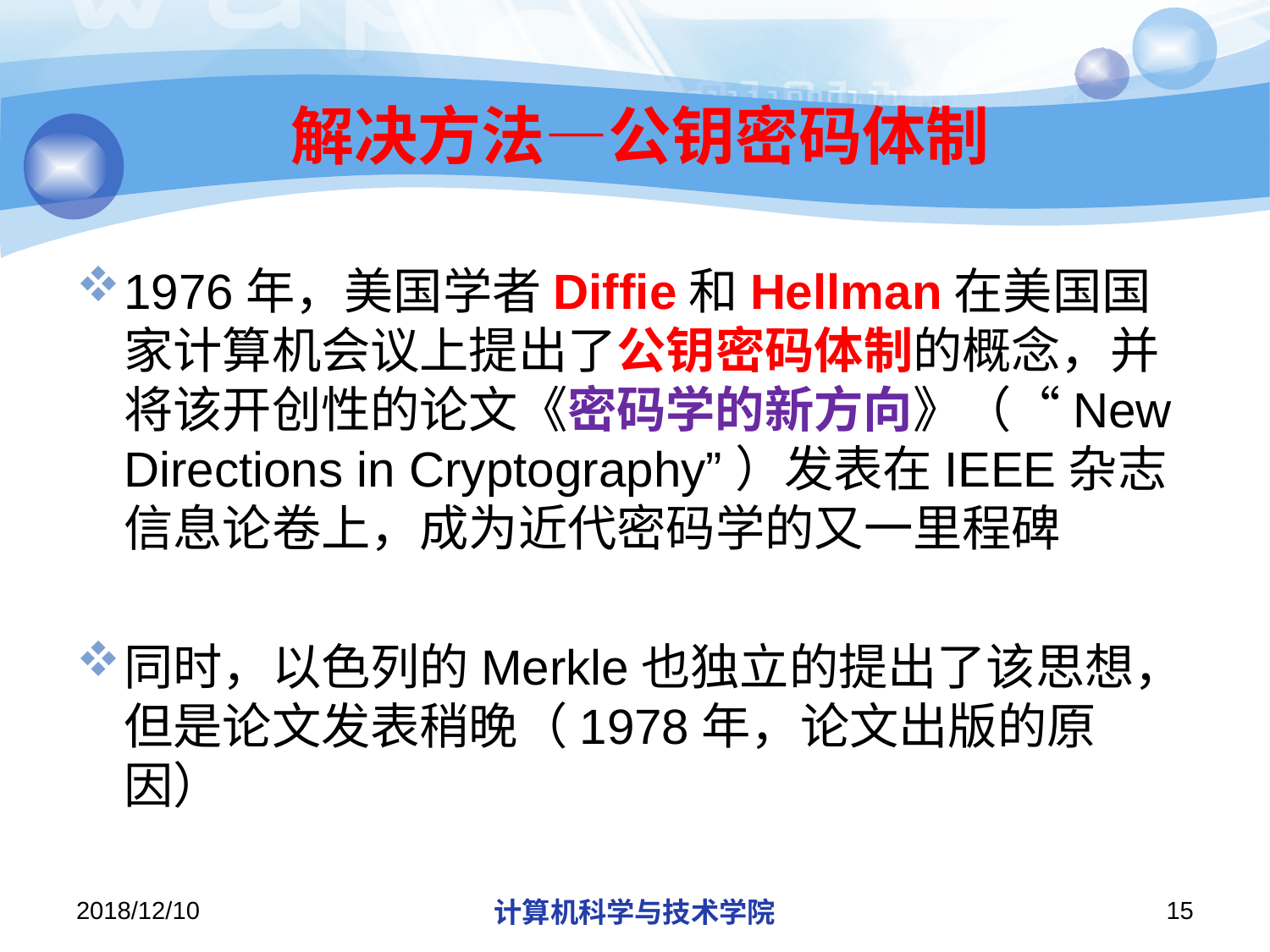

# 解决方法—公钥密码体制
1976年，美国学者Diffie和Hellman在美国国家计算机会议上提出了公钥密码体制的概念，并将该开创性的论文《密码学的新方向》（“New Directions in Cryptography”）发表在IEEE杂志信息论卷上，成为近代密码学的又一里程碑

同时，以色列的Merkle也独立的提出了该思想，但是论文发表稍晚（1978年，论文出版的原因）
2018/12/10
计算机科学与技术学院
15